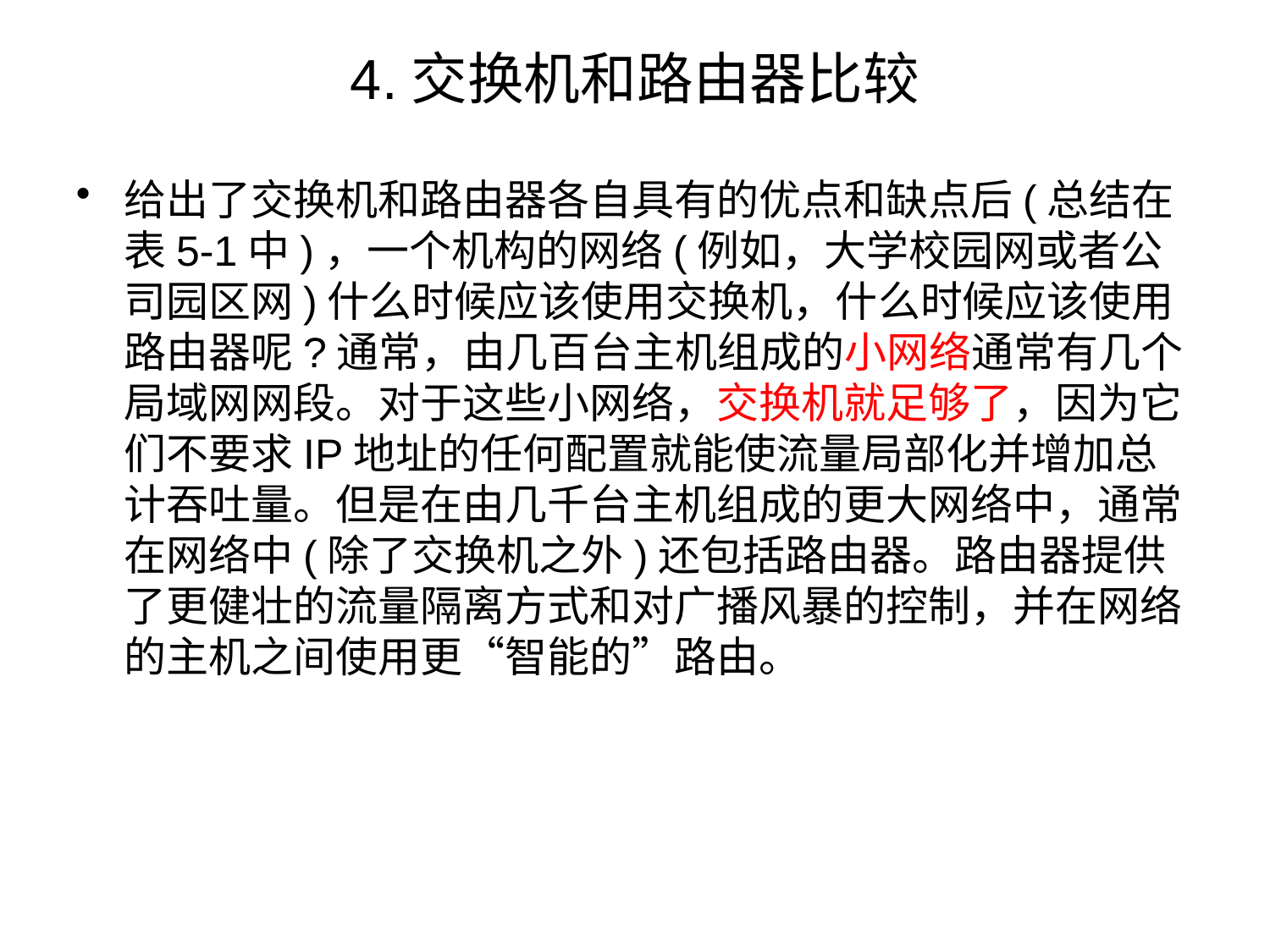

# 4.交换机和路由器比较
给出了交换机和路由器各自具有的优点和缺点后(总结在表5-1中)，一个机构的网络(例如，大学校园网或者公司园区网)什么时候应该使用交换机，什么时候应该使用路由器呢?通常，由几百台主机组成的小网络通常有几个局域网网段。对于这些小网络，交换机就足够了，因为它们不要求IP地址的任何配置就能使流量局部化并增加总计吞吐量。但是在由几千台主机组成的更大网络中，通常在网络中(除了交换机之外)还包括路由器。路由器提供了更健壮的流量隔离方式和对广播风暴的控制，并在网络的主机之间使用更“智能的”路由。